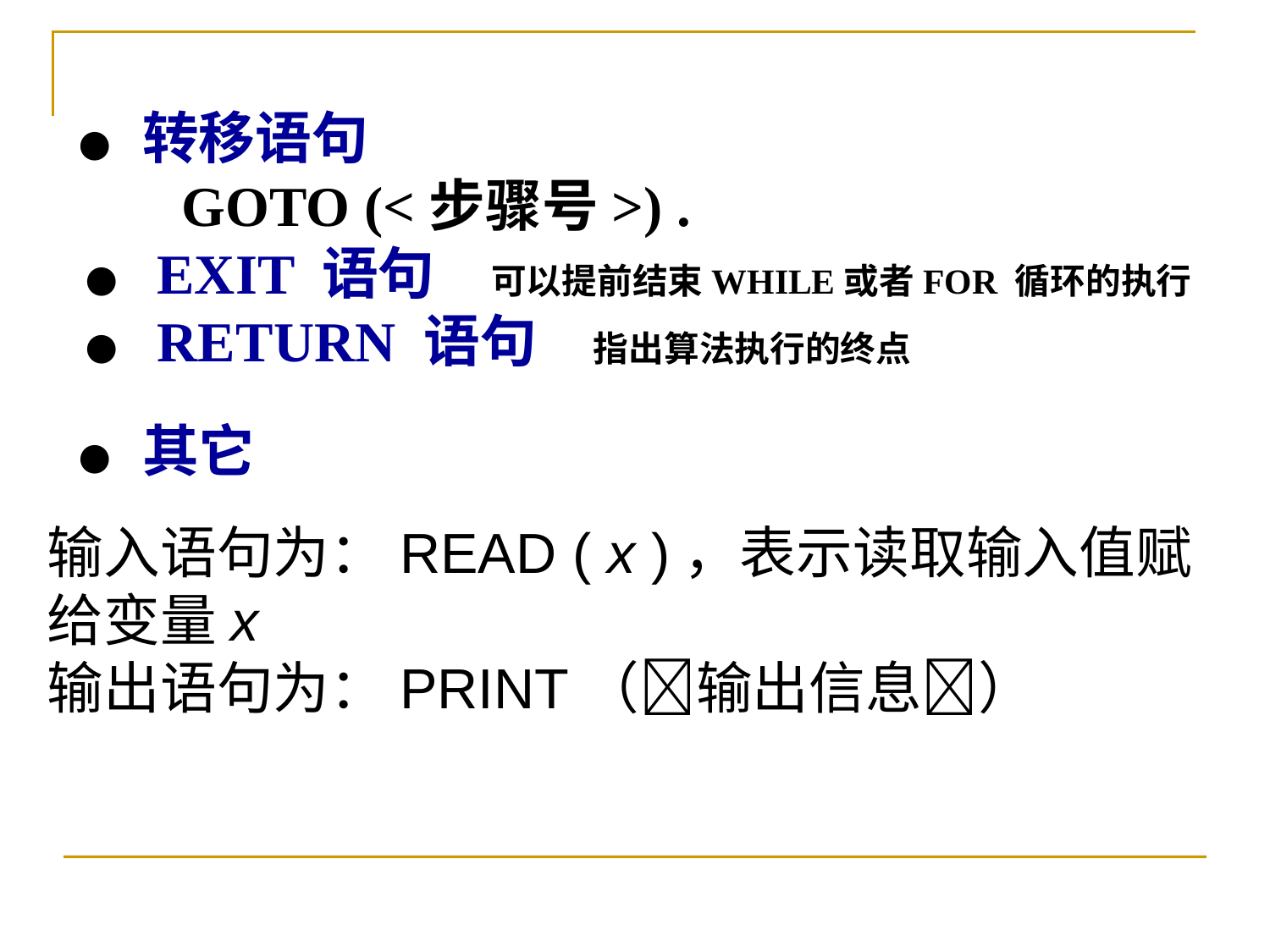

●　转移语句
    　GOTO (<步骤号>) .
　 ●  EXIT 语句　可以提前结束WHILE或者FOR 循环的执行
　 ●　RETURN 语句　指出算法执行的终点

　●　其它

输入语句为：READ ( x )，表示读取输入值赋给变量x
输出语句为：PRINT（<输出信息>）